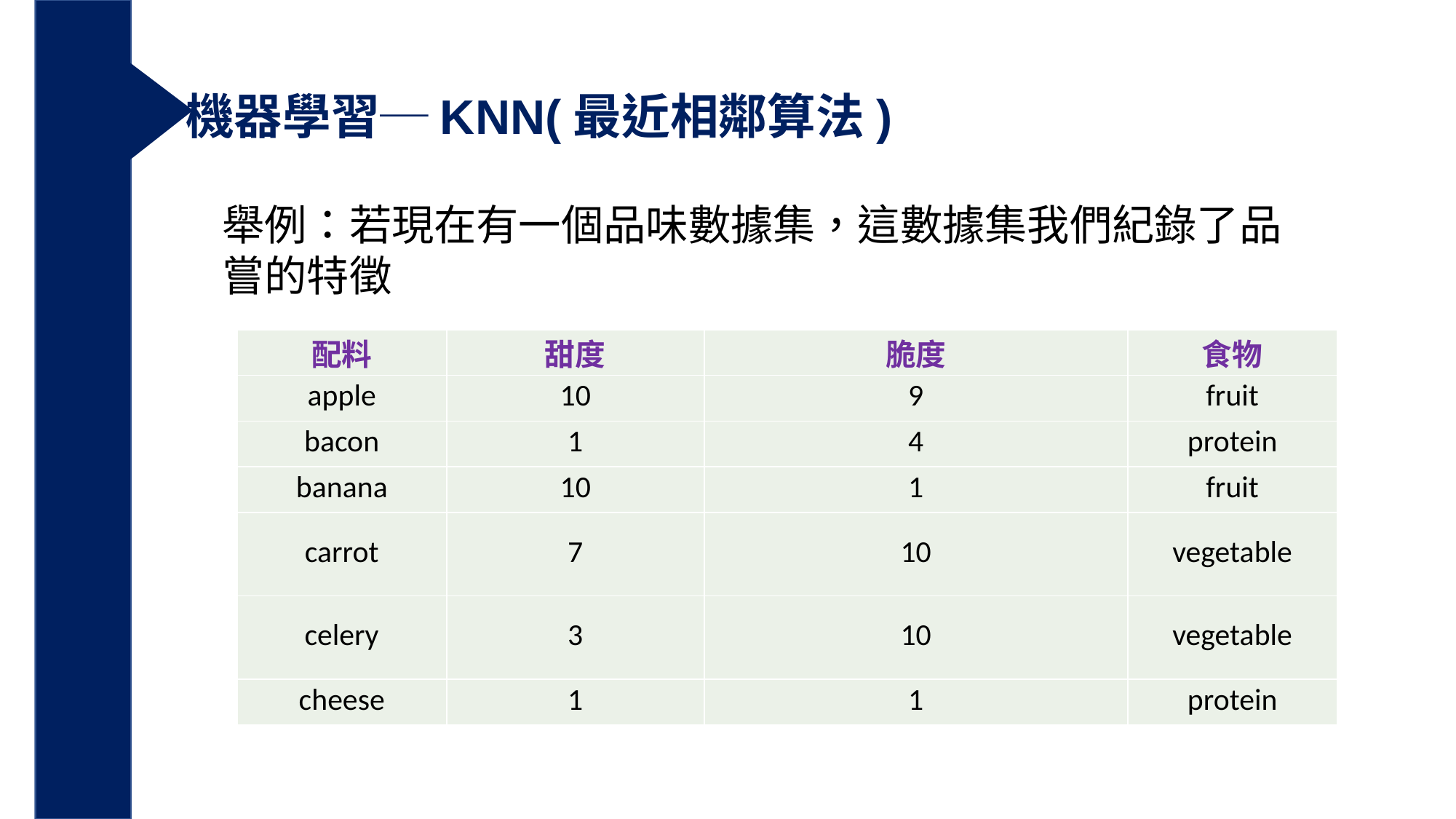

機器學習─KNN(最近相鄰算法)
舉例：若現在有一個品味數據集，這數據集我們紀錄了品嘗的特徵
| 配料 | 甜度 | 脆度 | 食物 |
| --- | --- | --- | --- |
| apple | 10 | 9 | fruit |
| bacon | 1 | 4 | protein |
| banana | 10 | 1 | fruit |
| carrot | 7 | 10 | vegetable |
| celery | 3 | 10 | vegetable |
| cheese | 1 | 1 | protein |